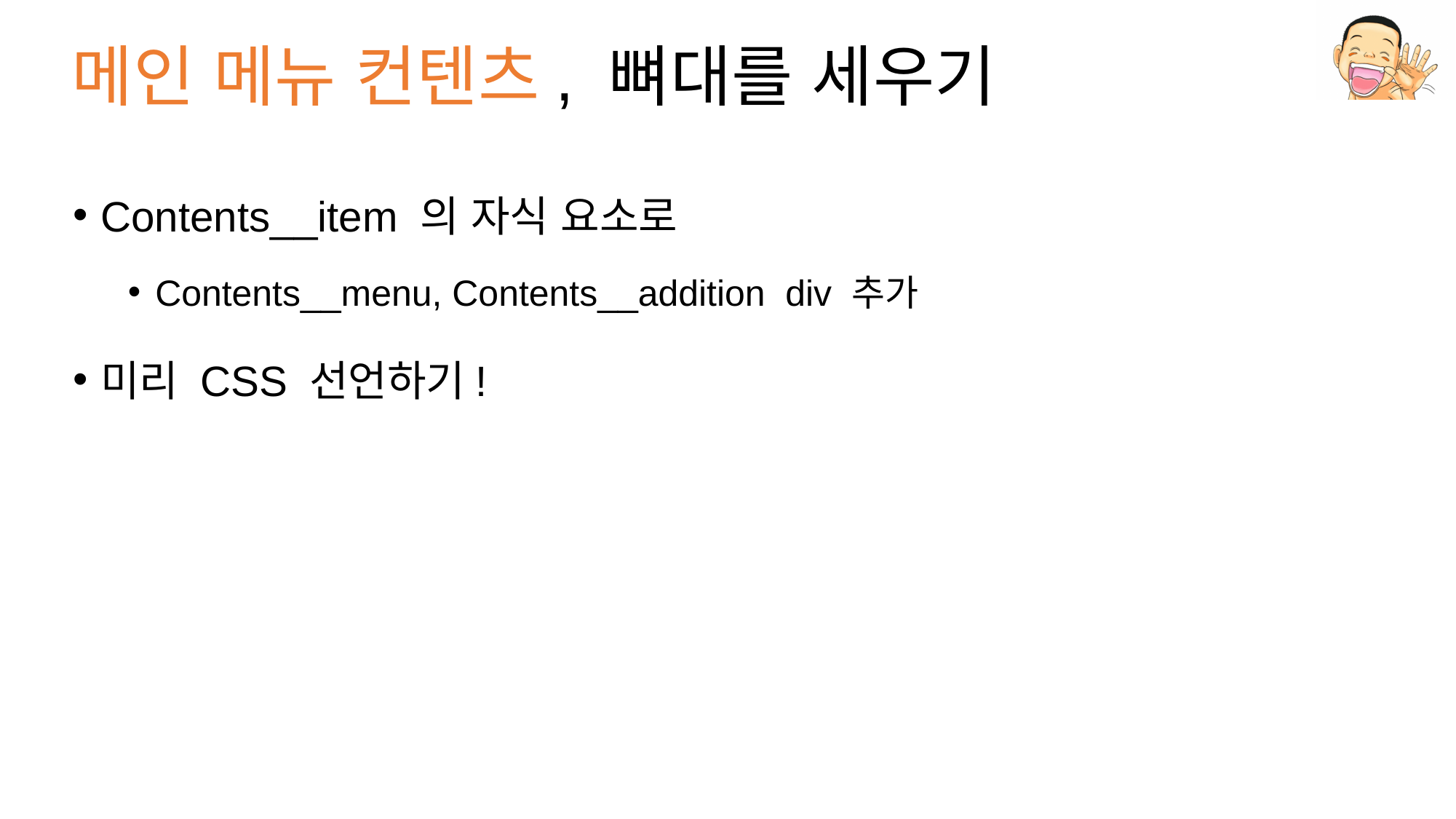

# 메인 메뉴 컨텐츠, 뼈대를 세우기
Contents__item 의 자식 요소로
Contents__menu, Contents__addition  div 추가
미리 CSS 선언하기!